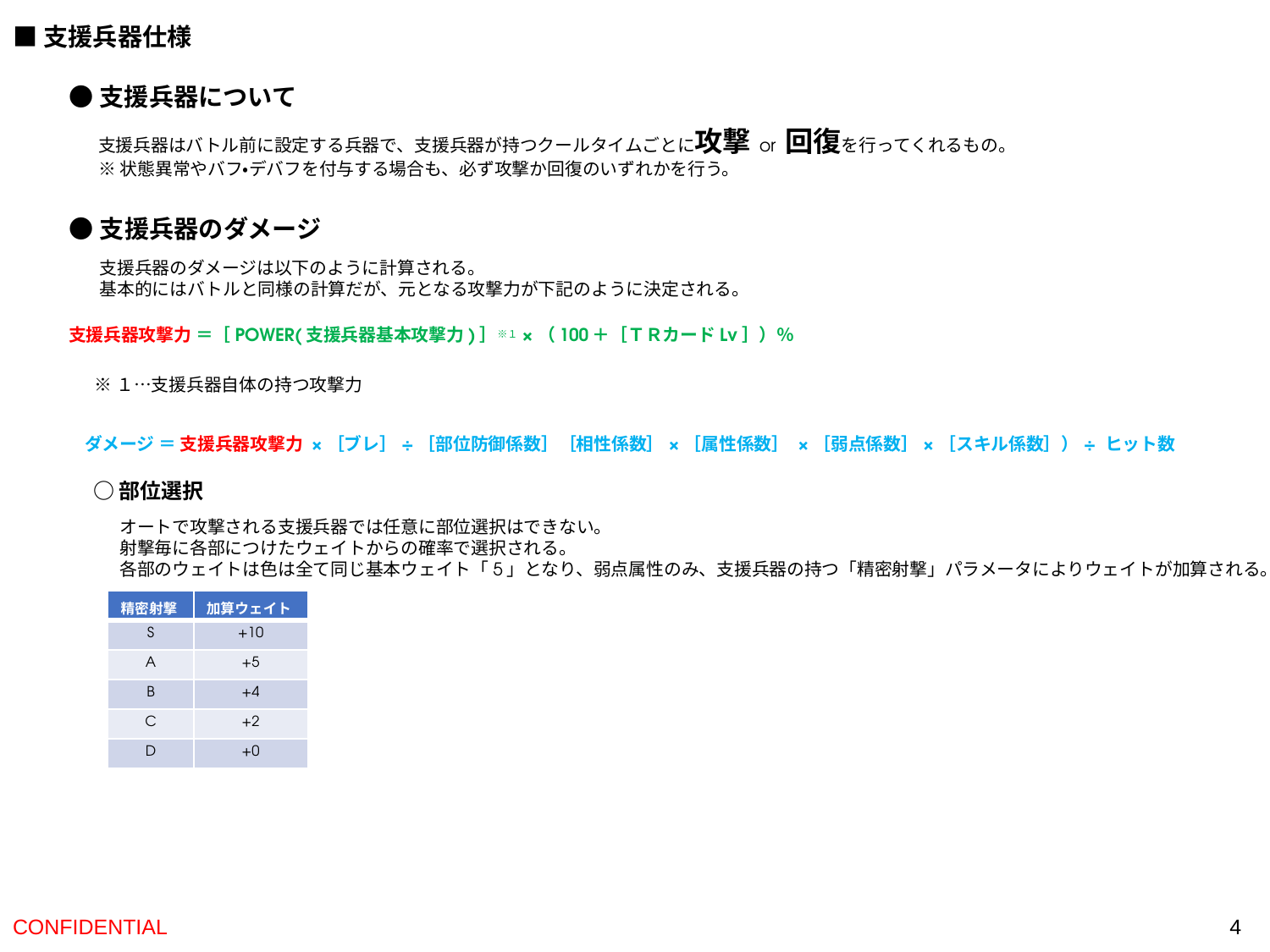

■支援兵器仕様
●支援兵器について
支援兵器はバトル前に設定する兵器で、支援兵器が持つクールタイムごとに攻撃 or 回復を行ってくれるもの。
※状態異常やバフ・デバフを付与する場合も、必ず攻撃か回復のいずれかを行う。

●支援兵器のダメージ
支援兵器のダメージは以下のように計算される。
基本的にはバトルと同様の計算だが、元となる攻撃力が下記のように決定される。
支援兵器攻撃力 ＝［POWER(支援兵器基本攻撃力)］※１×（100＋［ＴＲカードLv］）％
※１…支援兵器自体の持つ攻撃力
ダメージ ＝ 支援兵器攻撃力 ×［ブレ］÷［部位防御係数］［相性係数］×［属性係数］ ×［弱点係数］×［スキル係数］）÷ ヒット数
○部位選択
オートで攻撃される支援兵器では任意に部位選択はできない。
射撃毎に各部につけたウェイトからの確率で選択される。
各部のウェイトは色は全て同じ基本ウェイト「5」となり、弱点属性のみ、支援兵器の持つ「精密射撃」パラメータによりウェイトが加算される。
| 精密射撃 | 加算ウェイト |
| --- | --- |
| S | +10 |
| A | +5 |
| B | +4 |
| C | +2 |
| D | +0 |
4
CONFIDENTIAL